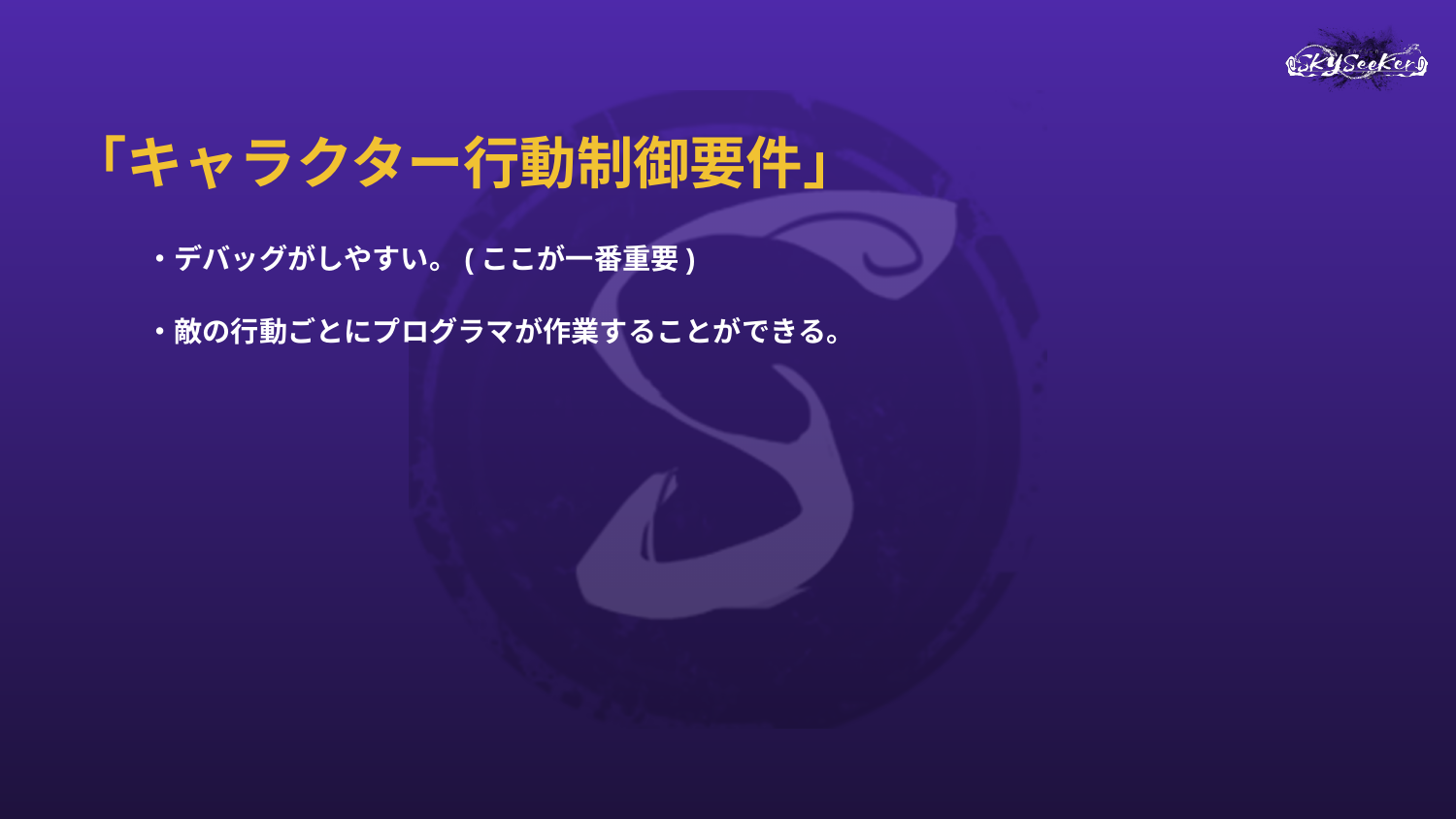

# 「キャラクター行動制御要件」
・デバッグがしやすい。(ここが一番重要)
・敵の行動ごとにプログラマが作業することができる。